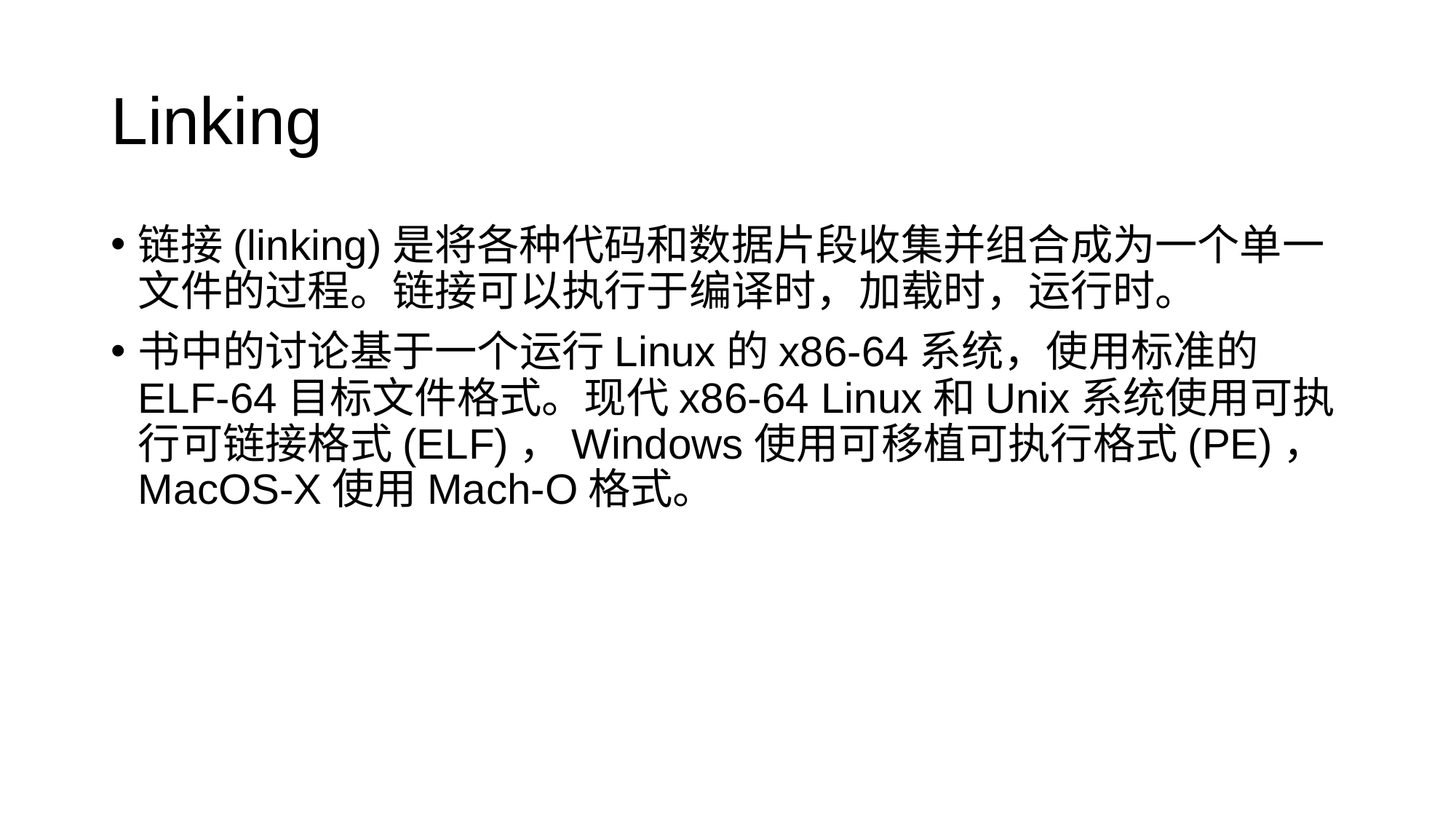

# Linking
链接(linking)是将各种代码和数据片段收集并组合成为一个单一文件的过程。链接可以执行于编译时，加载时，运行时。
书中的讨论基于一个运行Linux的x86-64系统，使用标准的ELF-64目标文件格式。现代x86-64 Linux和Unix系统使用可执行可链接格式(ELF)，Windows使用可移植可执行格式(PE)，MacOS-X使用Mach-O格式。